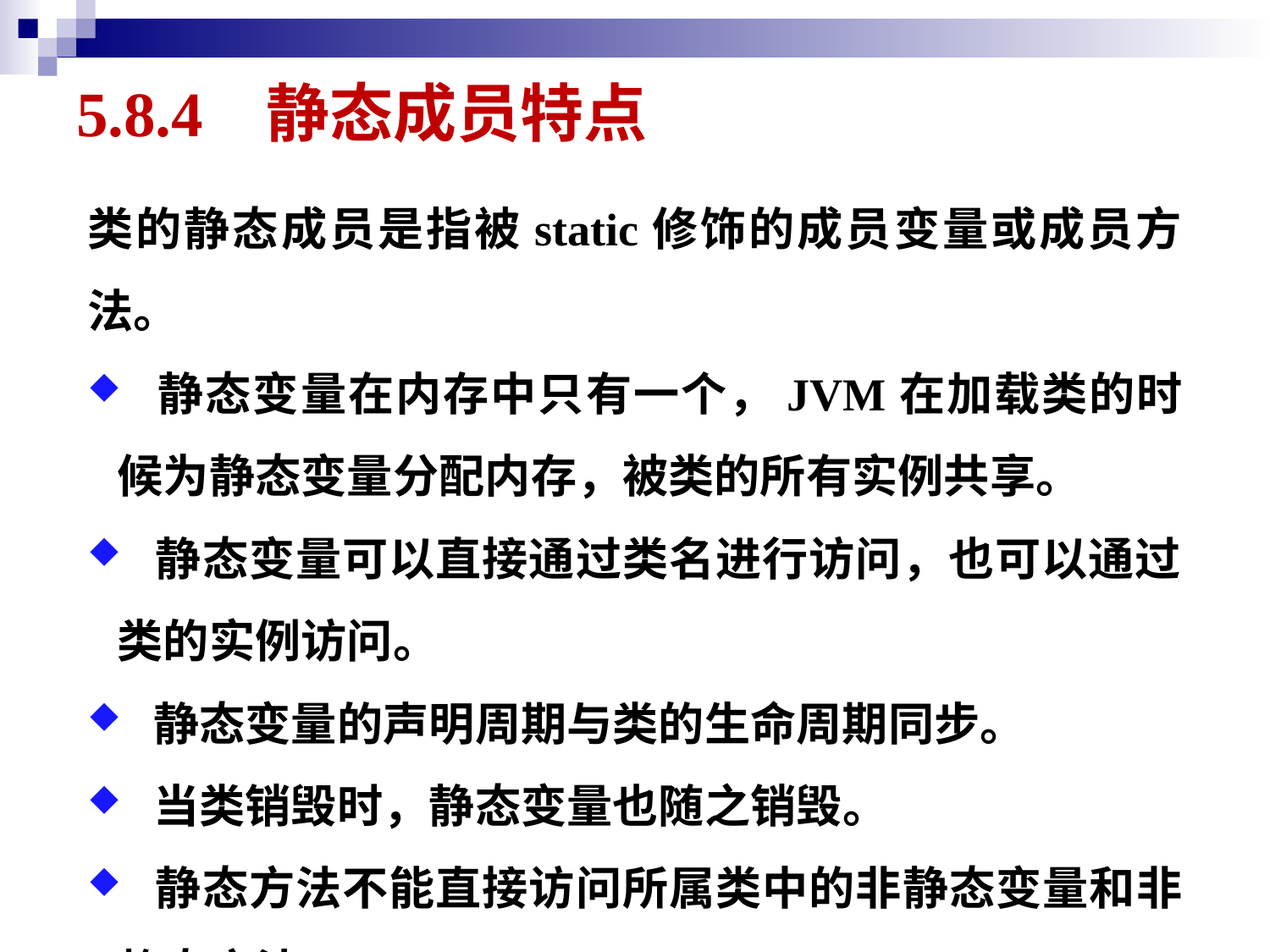

# 5.8.4   静态成员特点
类的静态成员是指被static修饰的成员变量或成员方法。
  静态变量在内存中只有一个，JVM在加载类的时候为静态变量分配内存，被类的所有实例共享。
  静态变量可以直接通过类名进行访问，也可以通过类的实例访问。
  静态变量的声明周期与类的生命周期同步。
  当类销毁时，静态变量也随之销毁。
  静态方法不能直接访问所属类中的非静态变量和非静态方法。